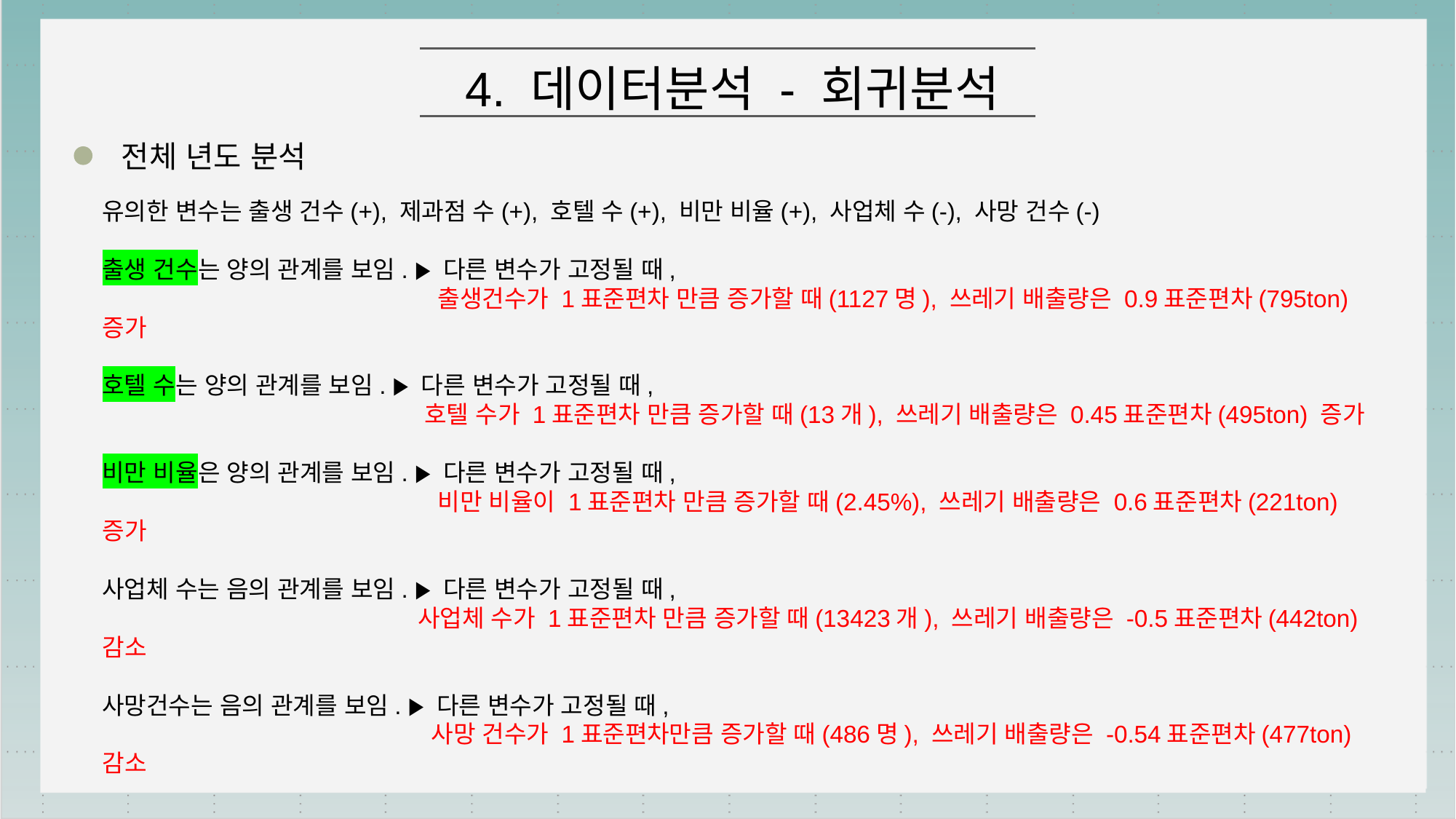

4. 데이터분석 - 회귀분석
전체 년도 분석

유의한 변수는 출생 건수(+), 제과점 수(+), 호텔 수(+), 비만 비율(+), 사업체 수(-), 사망 건수(-)

출생 건수는 양의 관계를 보임. ▶ 다른 변수가 고정될 때,
                                                 출생건수가 1표준편차 만큼 증가할 때(1127명), 쓰레기 배출량은 0.9표준편차(795ton) 증가

호텔 수는 양의 관계를 보임. ▶ 다른 변수가 고정될 때,
                                               호텔 수가 1표준편차 만큼 증가할 때(13개), 쓰레기 배출량은 0.45표준편차(495ton) 증가

비만 비율은 양의 관계를 보임. ▶ 다른 변수가 고정될 때,
                                                 비만 비율이 1표준편차 만큼 증가할 때(2.45%), 쓰레기 배출량은 0.6표준편차(221ton) 증가

사업체 수는 음의 관계를 보임. ▶ 다른 변수가 고정될 때,
                                              사업체 수가 1표준편차 만큼 증가할 때(13423개), 쓰레기 배출량은 -0.5표준편차(442ton) 감소

사망건수는 음의 관계를 보임. ▶ 다른 변수가 고정될 때,
                                                사망 건수가 1표준편차만큼 증가할 때(486명), 쓰레기 배출량은 -0.54표준편차(477ton) 감소